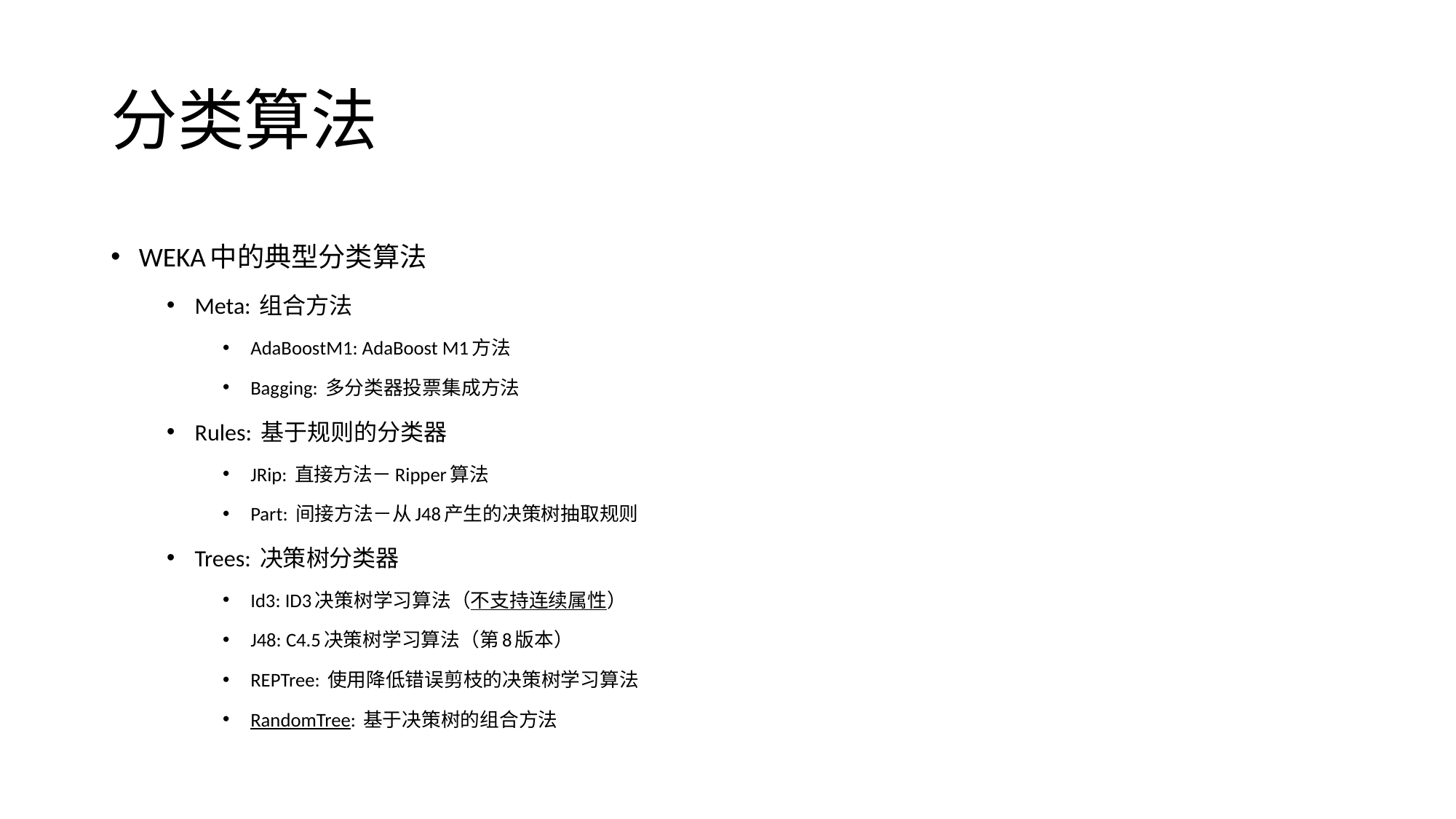

# 分类算法
WEKA中的典型分类算法
Meta: 组合方法
AdaBoostM1: AdaBoost M1方法
Bagging: 多分类器投票集成方法
Rules: 基于规则的分类器
JRip: 直接方法－Ripper算法
Part: 间接方法－从J48产生的决策树抽取规则
Trees: 决策树分类器
Id3: ID3决策树学习算法（不支持连续属性）
J48: C4.5决策树学习算法（第8版本）
REPTree: 使用降低错误剪枝的决策树学习算法
RandomTree: 基于决策树的组合方法